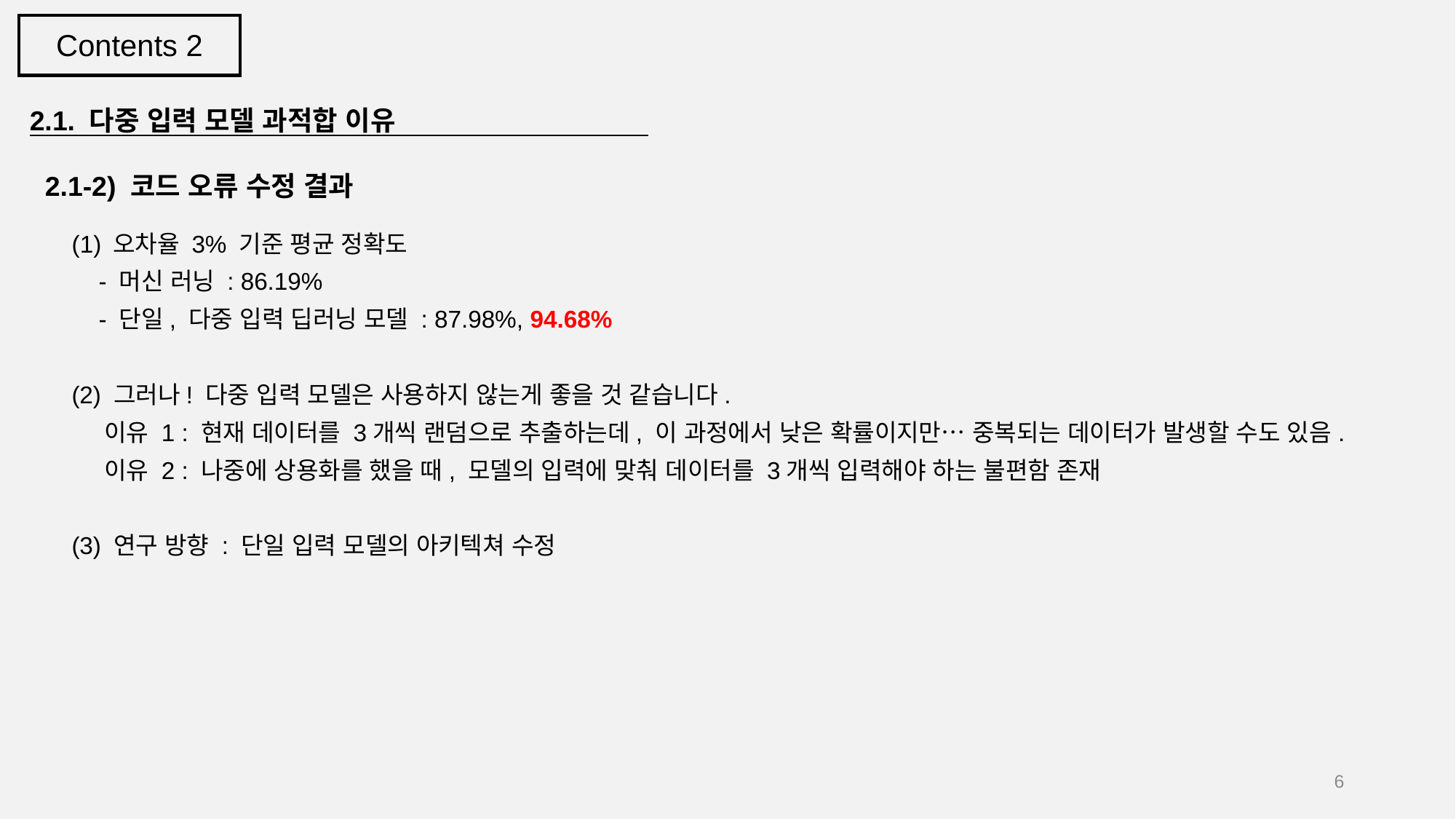

Contents 2
2.1. 다중 입력 모델 과적합 이유
  2.1-2) 코드 오류 수정 결과
오차율 3% 기준 평균 정확도
    - 머신 러닝 : 86.19%
    - 단일, 다중 입력 딥러닝 모델 : 87.98%, 94.68%

(2) 그러나! 다중 입력 모델은 사용하지 않는게 좋을 것 같습니다.
    이유 1 : 현재 데이터를 3개씩 랜덤으로 추출하는데, 이 과정에서 낮은 확률이지만… 중복되는 데이터가 발생할 수도 있음.
    이유 2 : 나중에 상용화를 했을 때, 모델의 입력에 맞춰 데이터를 3개씩 입력해야 하는 불편함 존재

(3) 연구 방향 : 단일 입력 모델의 아키텍쳐 수정
6